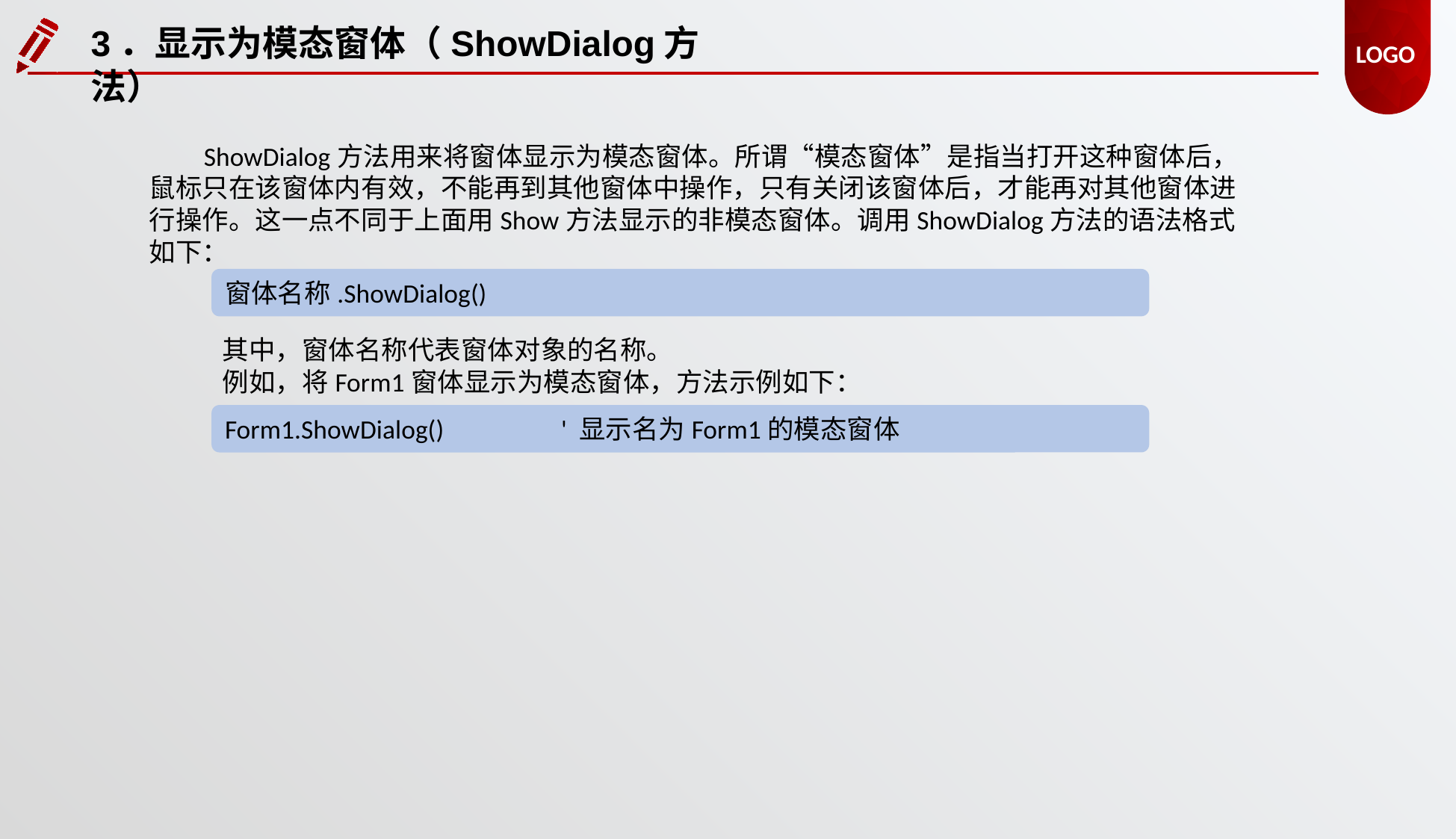

3．显示为模态窗体（ShowDialog方法）
ShowDialog方法用来将窗体显示为模态窗体。所谓“模态窗体”是指当打开这种窗体后，鼠标只在该窗体内有效，不能再到其他窗体中操作，只有关闭该窗体后，才能再对其他窗体进行操作。这一点不同于上面用Show方法显示的非模态窗体。调用ShowDialog方法的语法格式如下：
窗体名称.ShowDialog()
其中，窗体名称代表窗体对象的名称。
例如，将Form1窗体显示为模态窗体，方法示例如下：
Form1.ShowDialog()		' 显示名为Form1的模态窗体